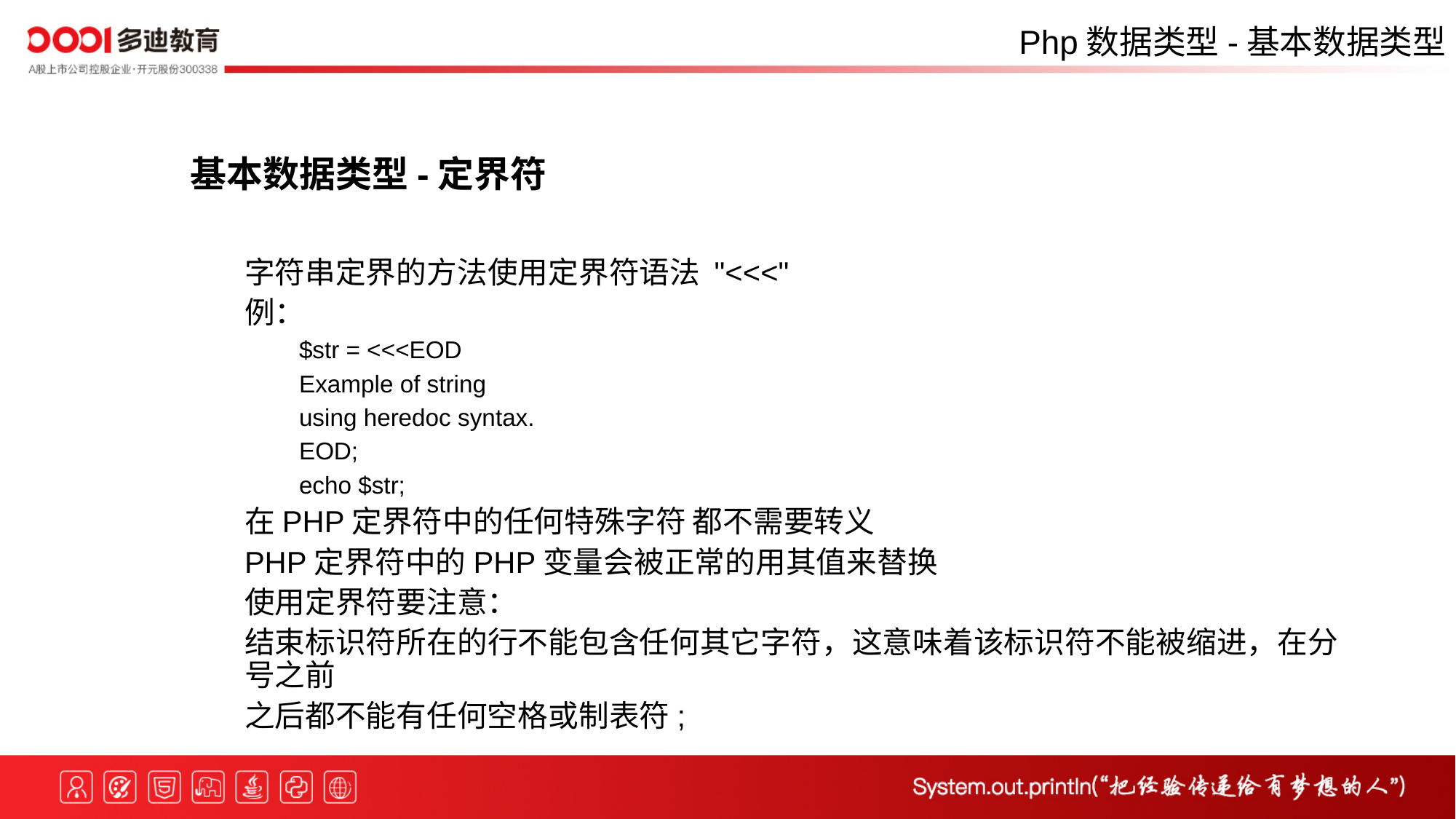

Php数据类型-基本数据类型
基本数据类型-定界符

字符串定界的方法使用定界符语法 "<<<"
例：
$str = <<<EOD
Example of string
using heredoc syntax.
EOD;
echo $str;
在PHP定界符中的任何特殊字符 都不需要转义
PHP定界符中的PHP变量会被正常的用其值来替换
使用定界符要注意：
结束标识符所在的行不能包含任何其它字符，这意味着该标识符不能被缩进，在分号之前
之后都不能有任何空格或制表符;